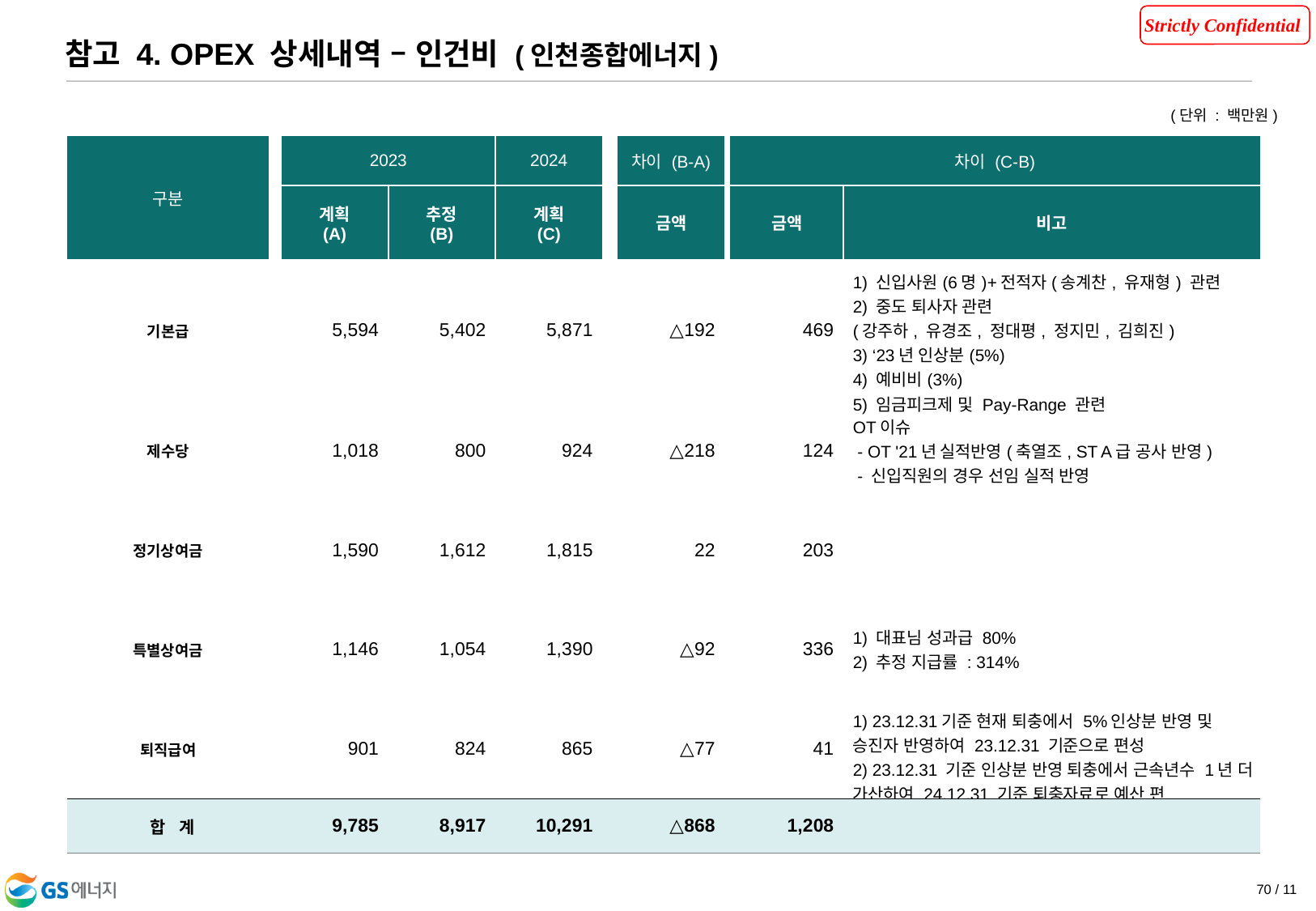

참고 4. OPEX 상세내역 – 인건비 (인천종합에너지)
(단위 : 백만원)
| 구분 |  | 2023 |  | 2024 |  | 차이 (B-A) |  | 차이 (C-B) |  |
| --- | --- | --- | --- | --- | --- | --- | --- | --- | --- |
|  |  | 계획 (A) | 추정 (B) | 계획 (C) |  | 금액 |  | 금액 | 비고 |
| 기본급 |  | 5,594 | 5,402 | 5,871 |  | △192 |  | 469 | 1) 신입사원(6명)+전적자(송계찬, 유재형) 관련  2) 중도 퇴사자 관련 (강주하, 유경조, 정대평, 정지민, 김희진) 3) ‘23년 인상분(5%)                              4) 예비비(3%)          5) 임금피크제 및 Pay-Range 관련 |
| 제수당 |  | 1,018 | 800 | 924 |  | △218 |  | 124 | OT이슈 - OT '21년 실적반영(축열조, ST A급 공사 반영) - 신입직원의 경우 선임 실적 반영 |
| 정기상여금 |  | 1,590 | 1,612 | 1,815 |  | 22 |  | 203 |  |
| 특별상여금 |  | 1,146 | 1,054 | 1,390 |  | △92 |  | 336 | 1) 대표님 성과급 80% 2) 추정 지급률 : 314% |
| 퇴직급여 |  | 901 | 824 | 865 |  | △77 |  | 41 | 1) 23.12.31기준 현재 퇴충에서 5%인상분 반영 및 승진자 반영하여 23.12.31 기준으로 편성  2) 23.12.31 기준 인상분 반영 퇴충에서 근속년수 1년 더 가산하여 24.12.31 기준 퇴충자료로 예산 편 |
| 합 계 |  | 9,785 | 8,917 | 10,291 |  | △868 |  | 1,208 |  |